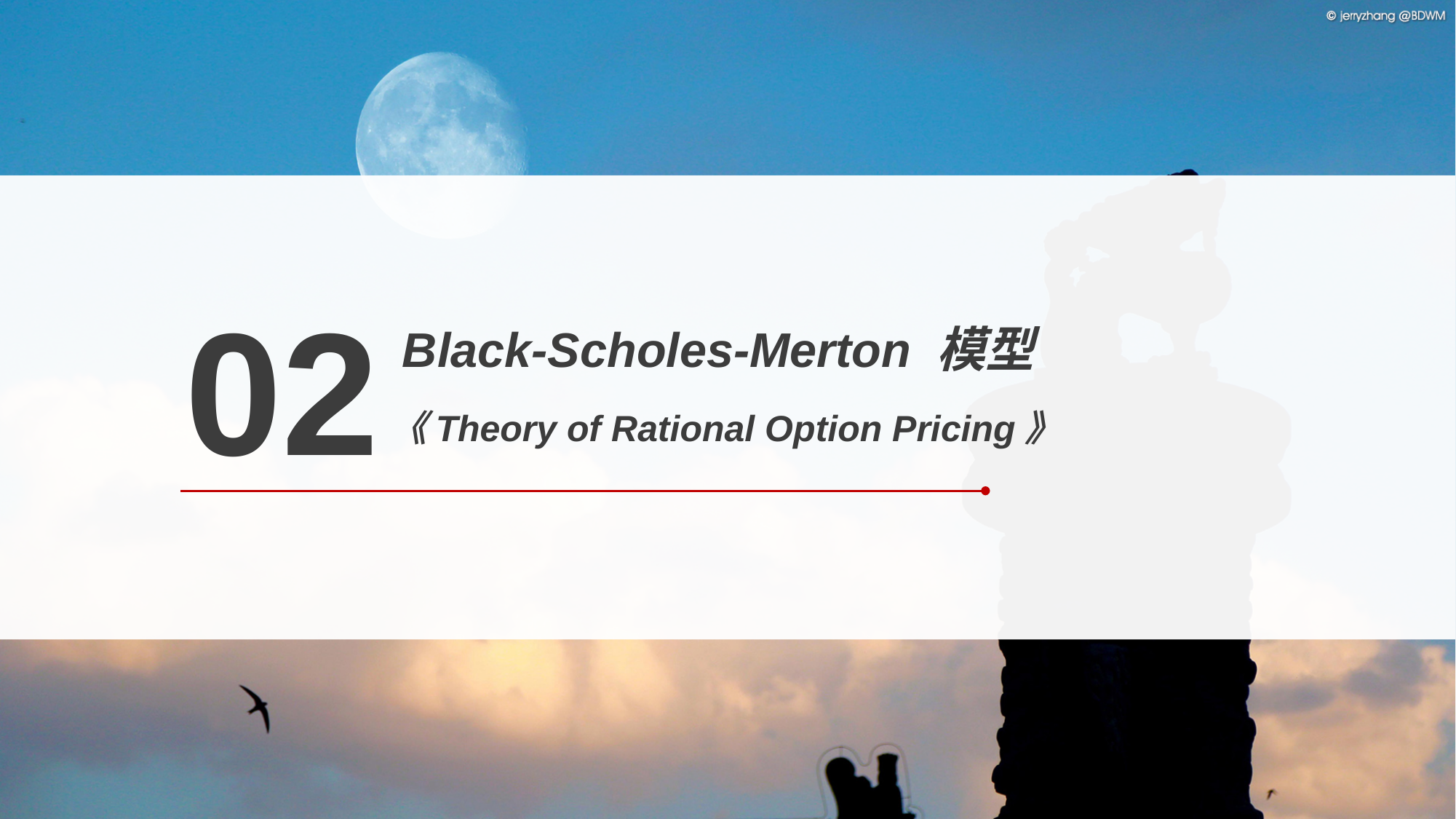

02
Black-Scholes-Merton 模型
《Theory of Rational Option Pricing》
91